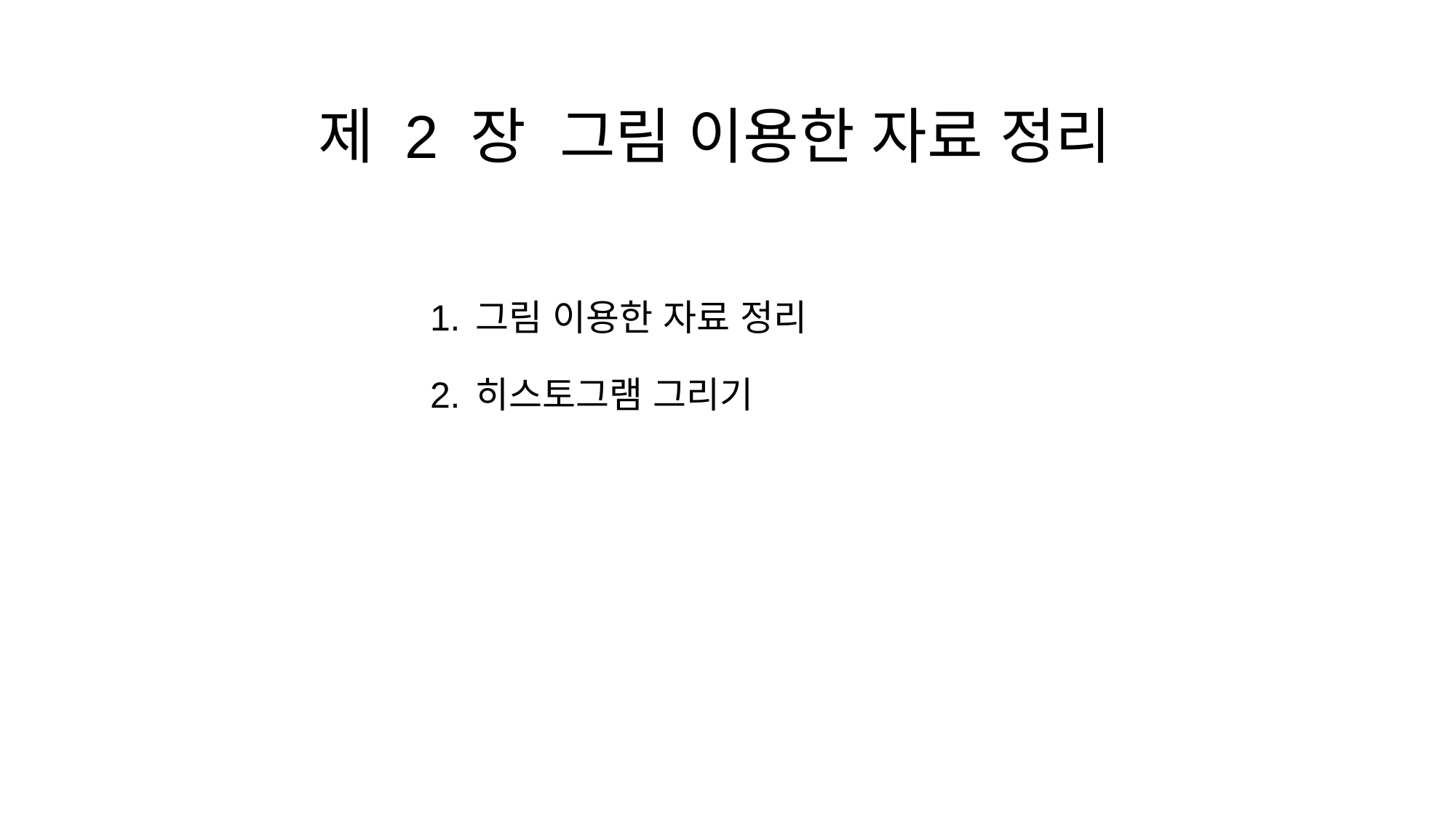

제 2 장  그림 이용한 자료 정리
그림 이용한 자료 정리
히스토그램 그리기